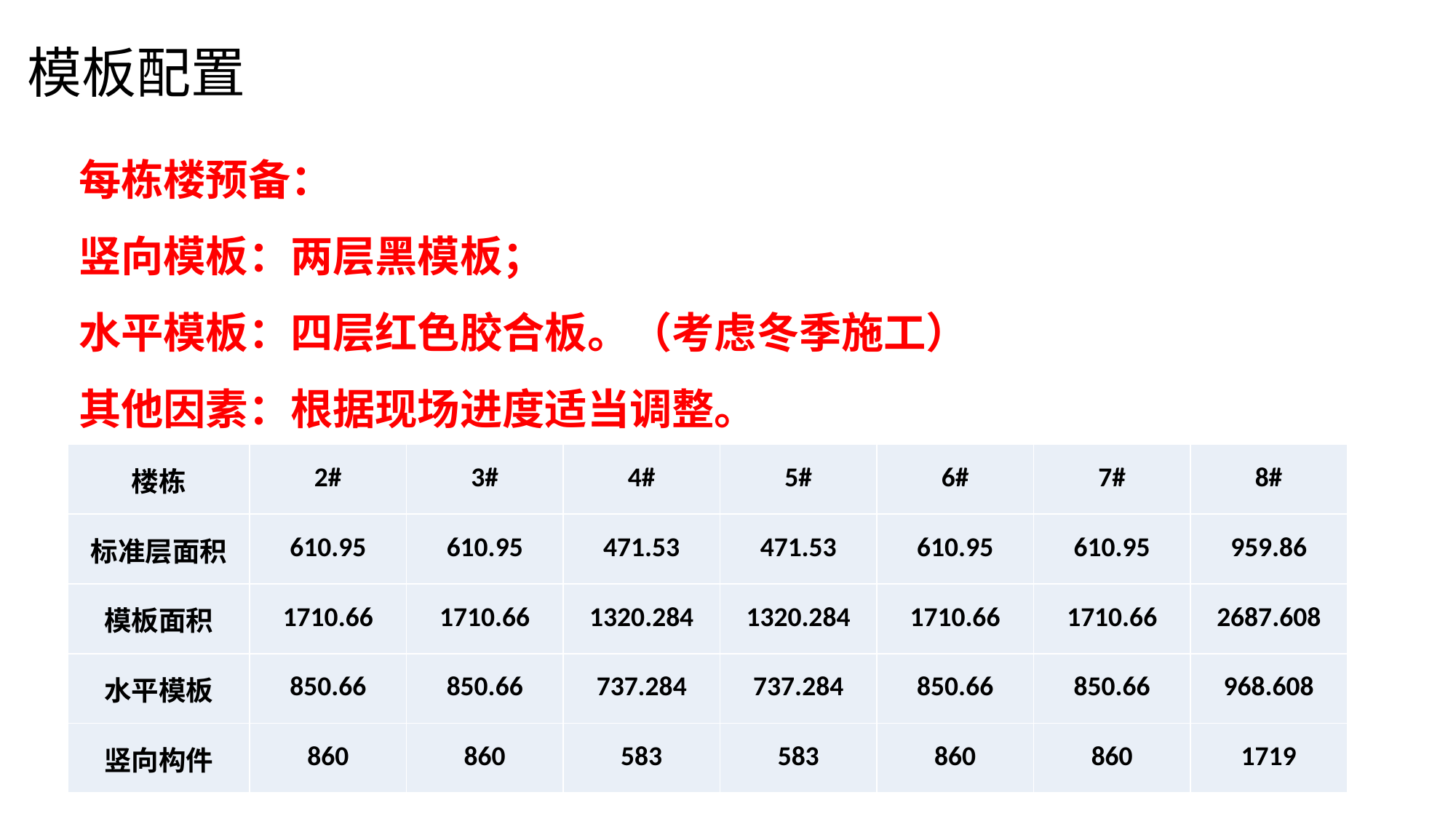

模板配置
每栋楼预备：
竖向模板：两层黑模板；
水平模板：四层红色胶合板。（考虑冬季施工）
其他因素：根据现场进度适当调整。
| 楼栋 | 2# | 3# | 4# | 5# | 6# | 7# | 8# |
| --- | --- | --- | --- | --- | --- | --- | --- |
| 标准层面积 | 610.95 | 610.95 | 471.53 | 471.53 | 610.95 | 610.95 | 959.86 |
| 模板面积 | 1710.66 | 1710.66 | 1320.284 | 1320.284 | 1710.66 | 1710.66 | 2687.608 |
| 水平模板 | 850.66 | 850.66 | 737.284 | 737.284 | 850.66 | 850.66 | 968.608 |
| 竖向构件 | 860 | 860 | 583 | 583 | 860 | 860 | 1719 |